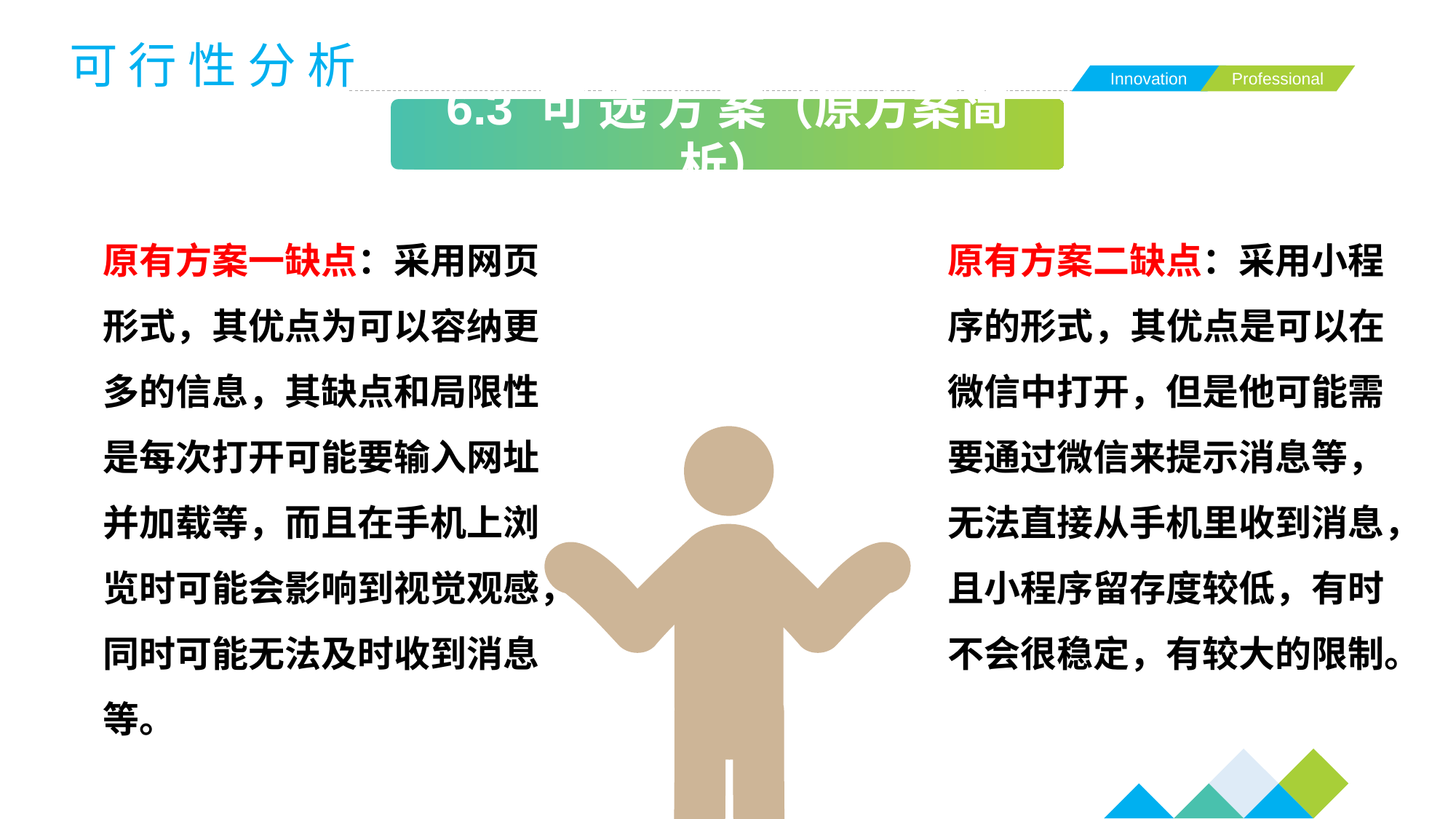

可 行 性 分 析
6.3 可 选 方 案（原方案简析）
原有方案一缺点：采用网页形式，其优点为可以容纳更多的信息，其缺点和局限性是每次打开可能要输入网址并加载等，而且在手机上浏览时可能会影响到视觉观感，同时可能无法及时收到消息等。
原有方案二缺点：采用小程序的形式，其优点是可以在微信中打开，但是他可能需要通过微信来提示消息等，无法直接从手机里收到消息，且小程序留存度较低，有时不会很稳定，有较大的限制。